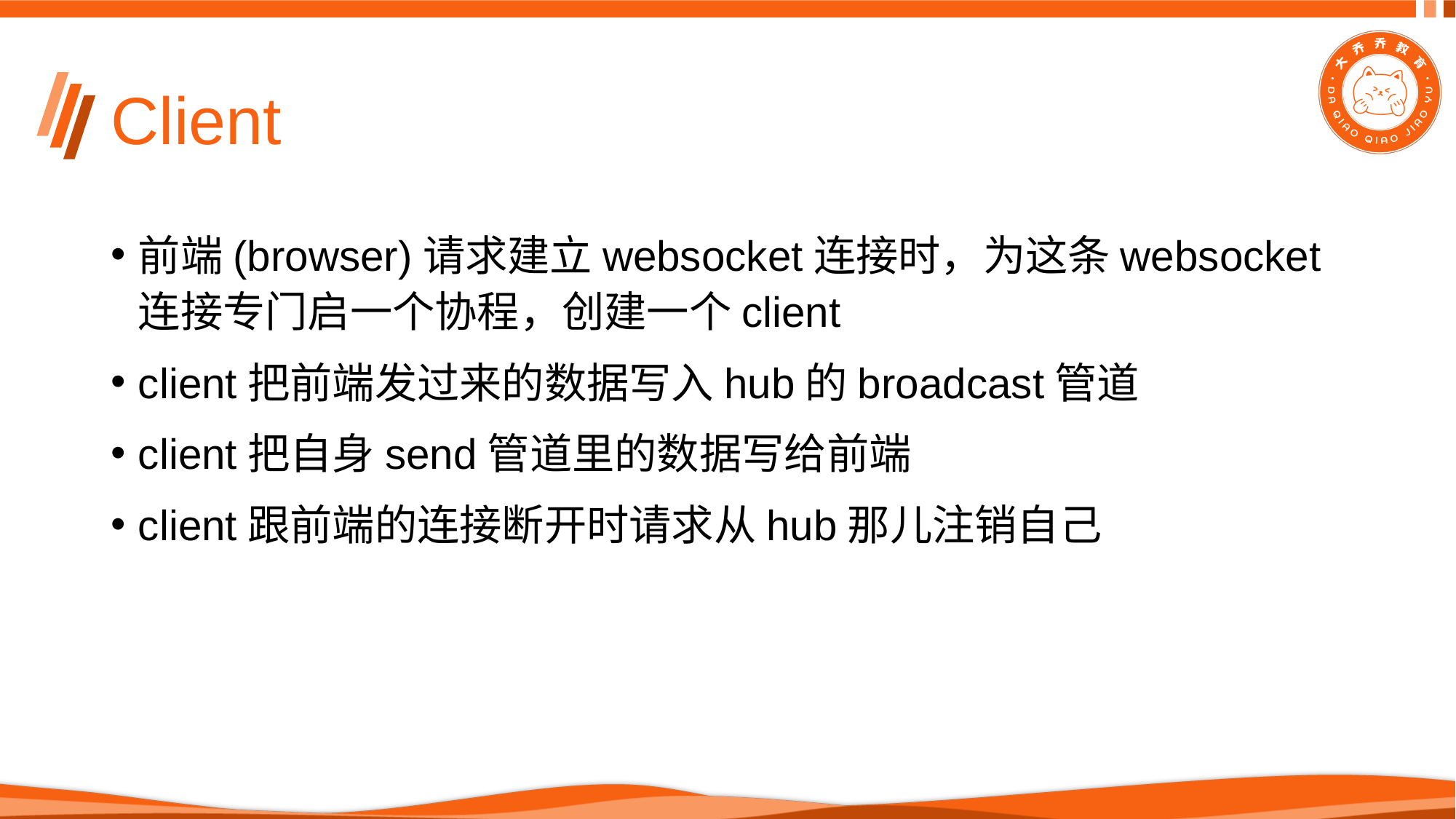

# Client
前端(browser)请求建立websocket连接时，为这条websocket连接专门启一个协程，创建一个client
client把前端发过来的数据写入hub的broadcast管道
client把自身send管道里的数据写给前端
client跟前端的连接断开时请求从hub那儿注销自己